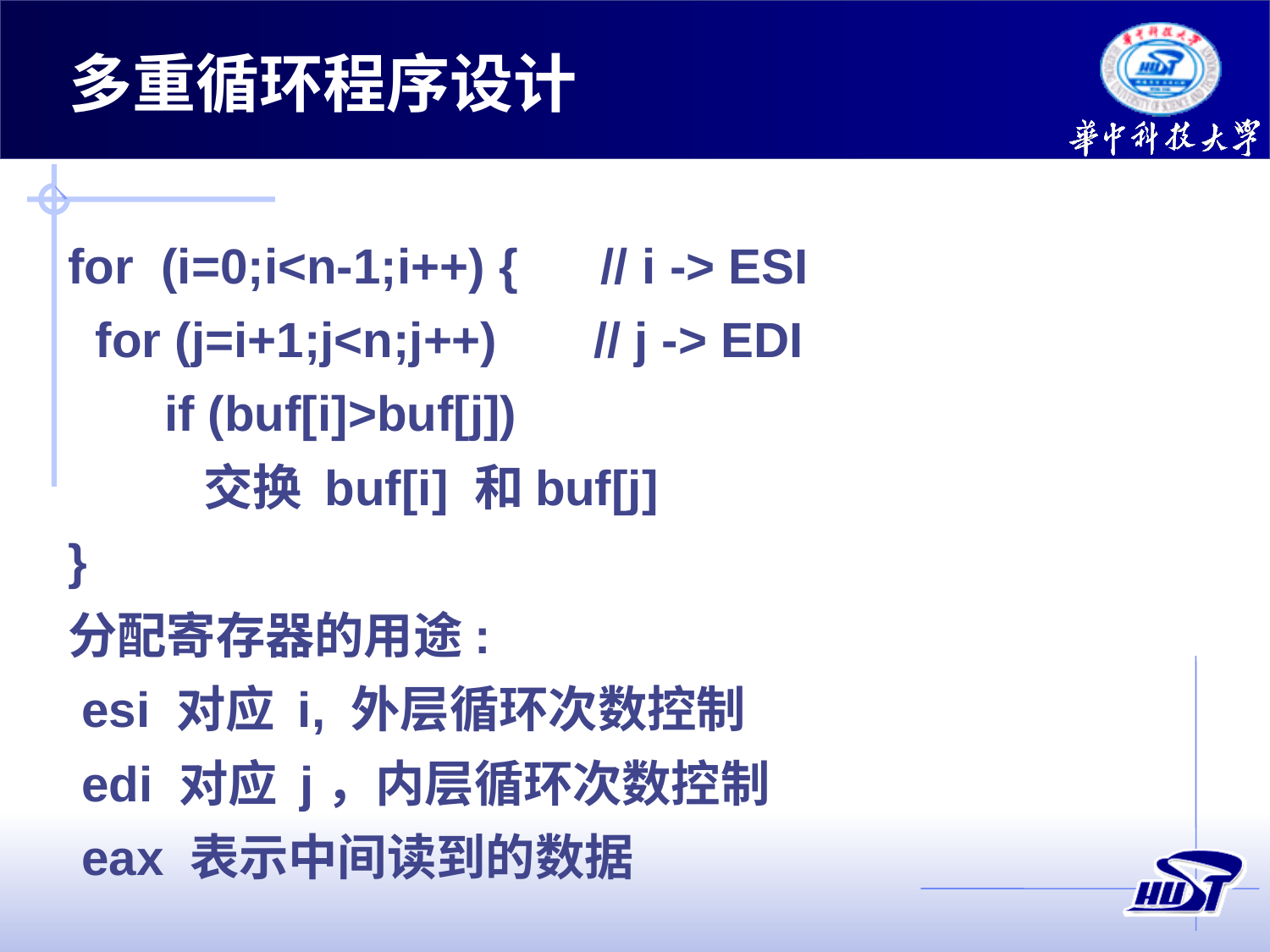

多重循环程序设计
for  (i=0;i<n-1;i++) {      // i -> ESI
  for (j=i+1;j<n;j++)       // j -> EDI
       if (buf[i]>buf[j])
           交换 buf[i] 和buf[j]
}
分配寄存器的用途:
 esi 对应 i, 外层循环次数控制
 edi 对应 j，内层循环次数控制
 eax 表示中间读到的数据